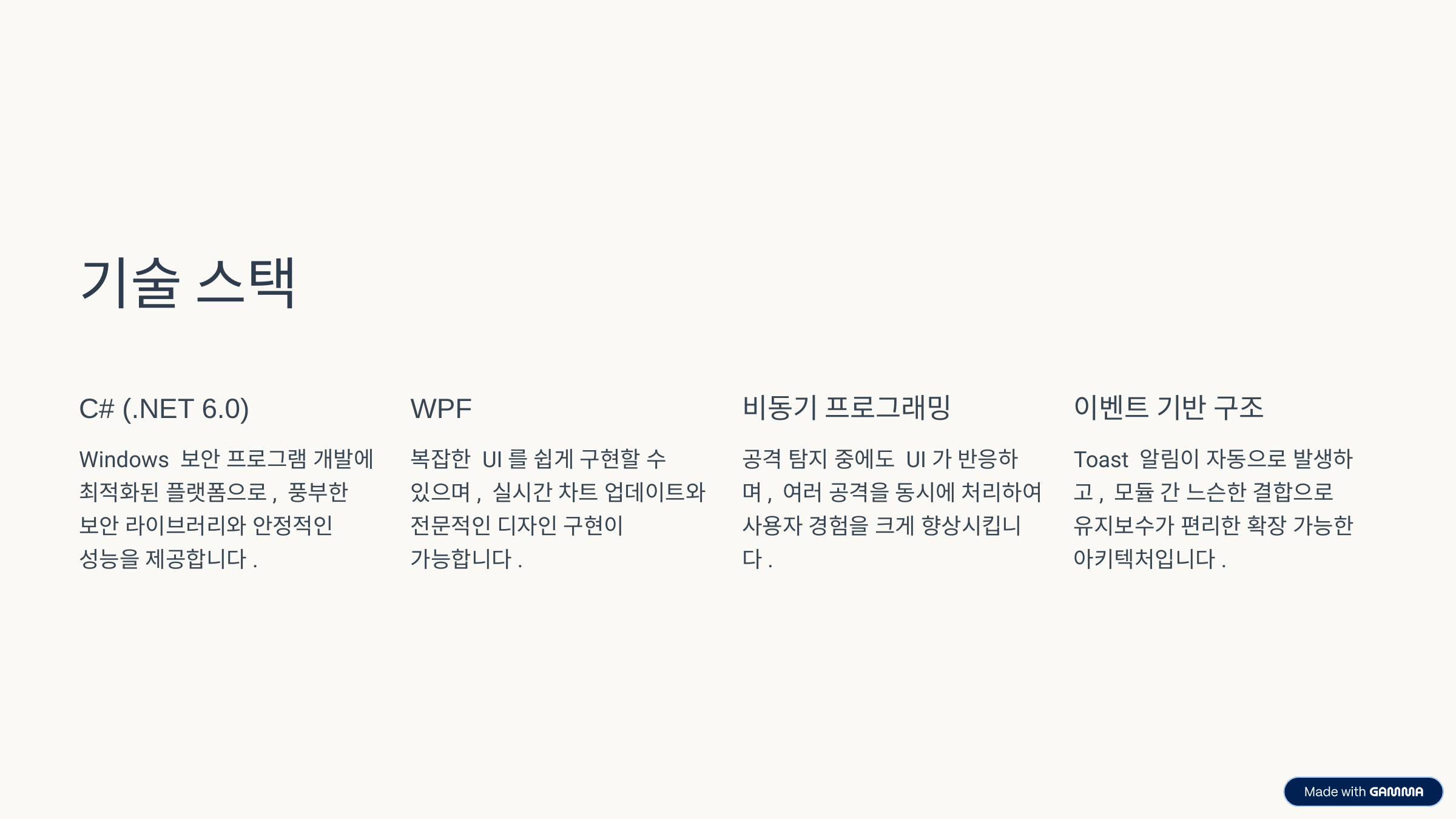

기술 스택
C# (.NET 6.0)
WPF
비동기 프로그래밍
이벤트 기반 구조
Windows 보안 프로그램 개발에 최적화된 플랫폼으로, 풍부한 보안 라이브러리와 안정적인 성능을 제공합니다.
복잡한 UI를 쉽게 구현할 수 있으며, 실시간 차트 업데이트와 전문적인 디자인 구현이 가능합니다.
공격 탐지 중에도 UI가 반응하며, 여러 공격을 동시에 처리하여 사용자 경험을 크게 향상시킵니다.
Toast 알림이 자동으로 발생하고, 모듈 간 느슨한 결합으로 유지보수가 편리한 확장 가능한 아키텍처입니다.